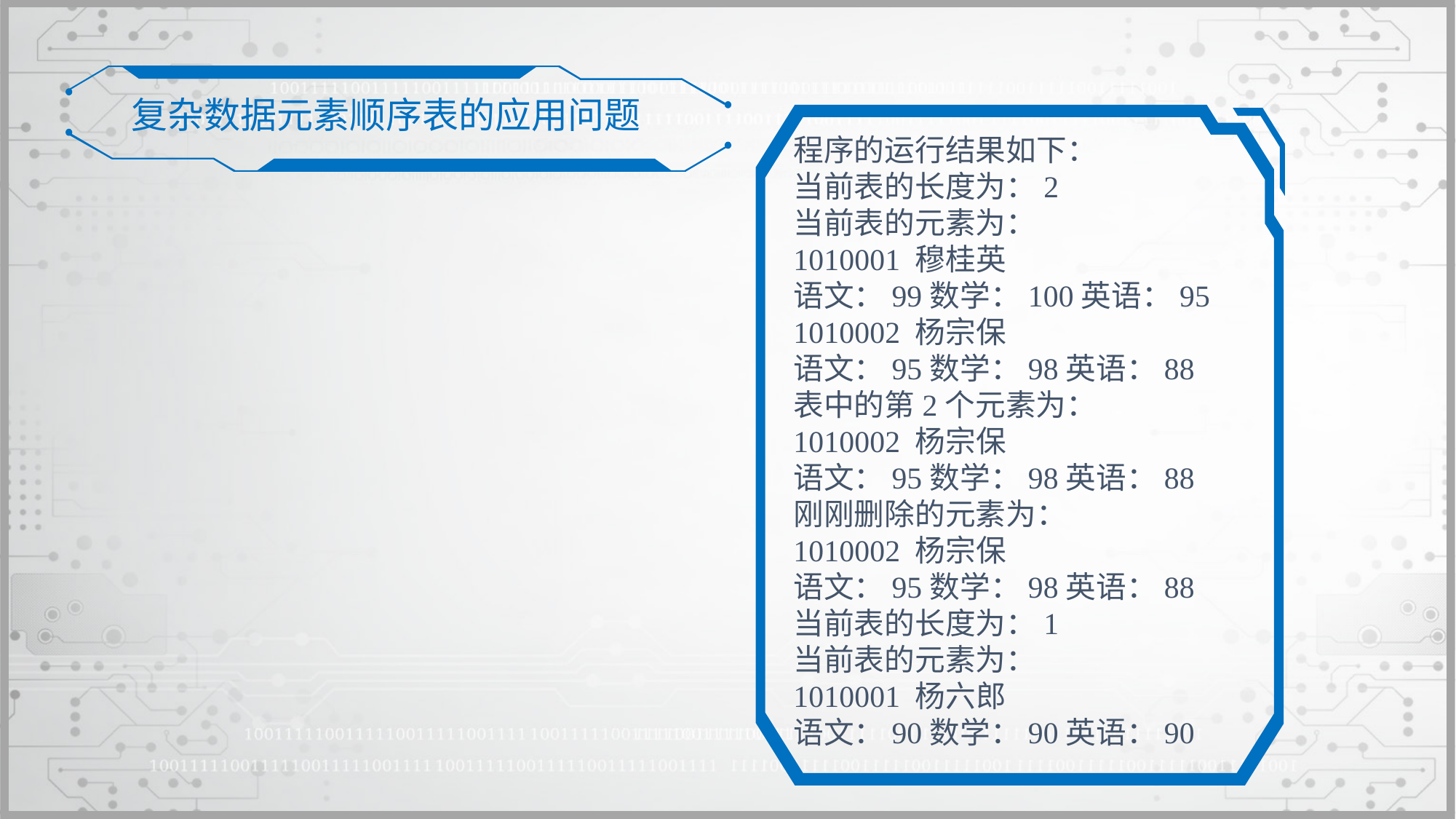

复杂数据元素顺序表的应用问题

程序的运行结果如下：
当前表的长度为：2
当前表的元素为：
1010001 穆桂英
语文：99数学：100英语：95
1010002 杨宗保
语文：95数学：98英语：88
表中的第2个元素为：
1010002 杨宗保
语文：95数学：98英语：88
刚刚删除的元素为：
1010002 杨宗保
语文：95数学：98英语：88
当前表的长度为：1
当前表的元素为：
1010001 杨六郎
语文：90数学：90英语：90